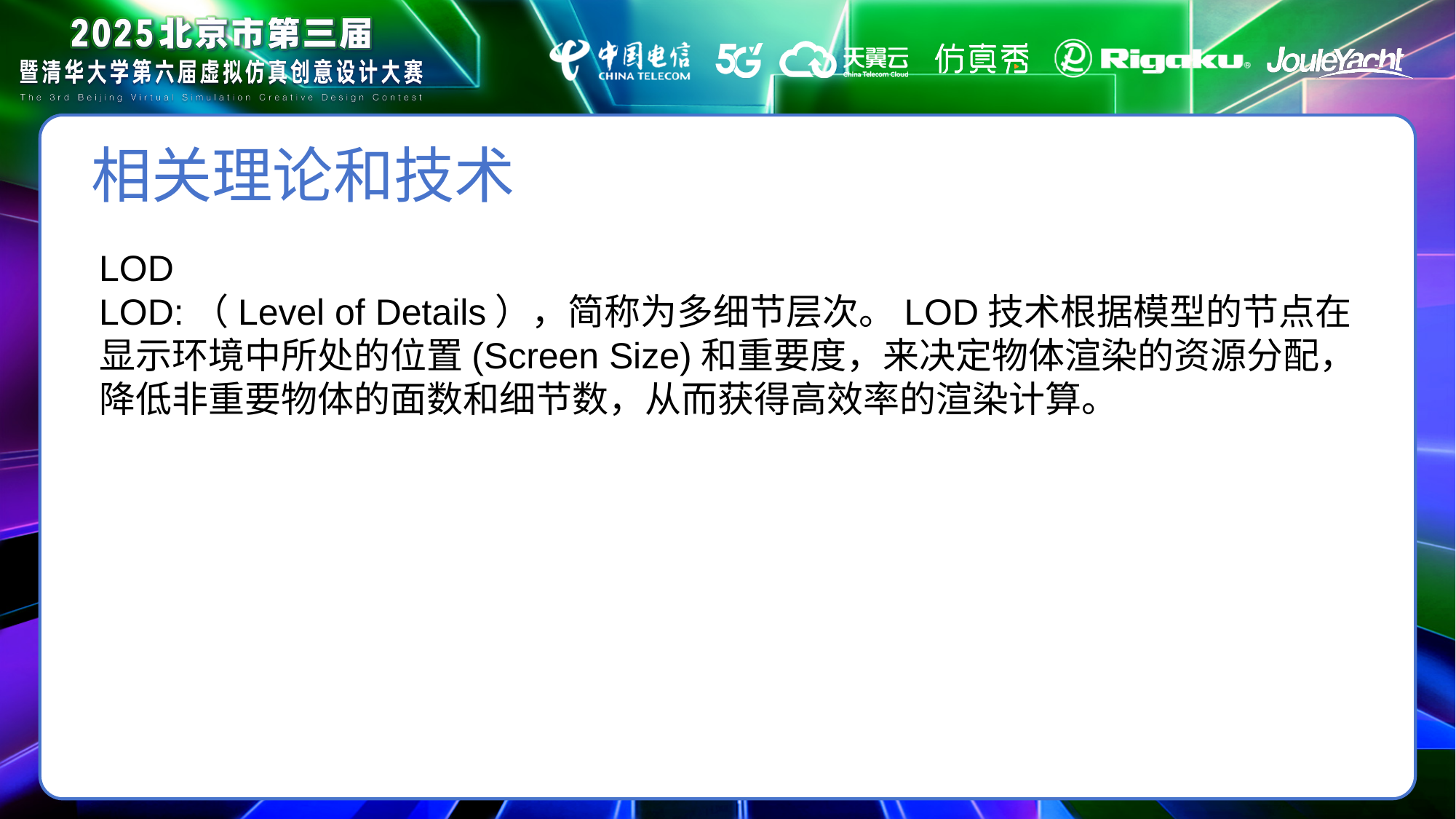

相关理论和技术
LOD
LOD:（Level of Details），简称为多细节层次。LOD技术根据模型的节点在显示环境中所处的位置(Screen Size)和重要度，来决定物体渲染的资源分配，降低非重要物体的面数和细节数，从而获得高效率的渲染计算。